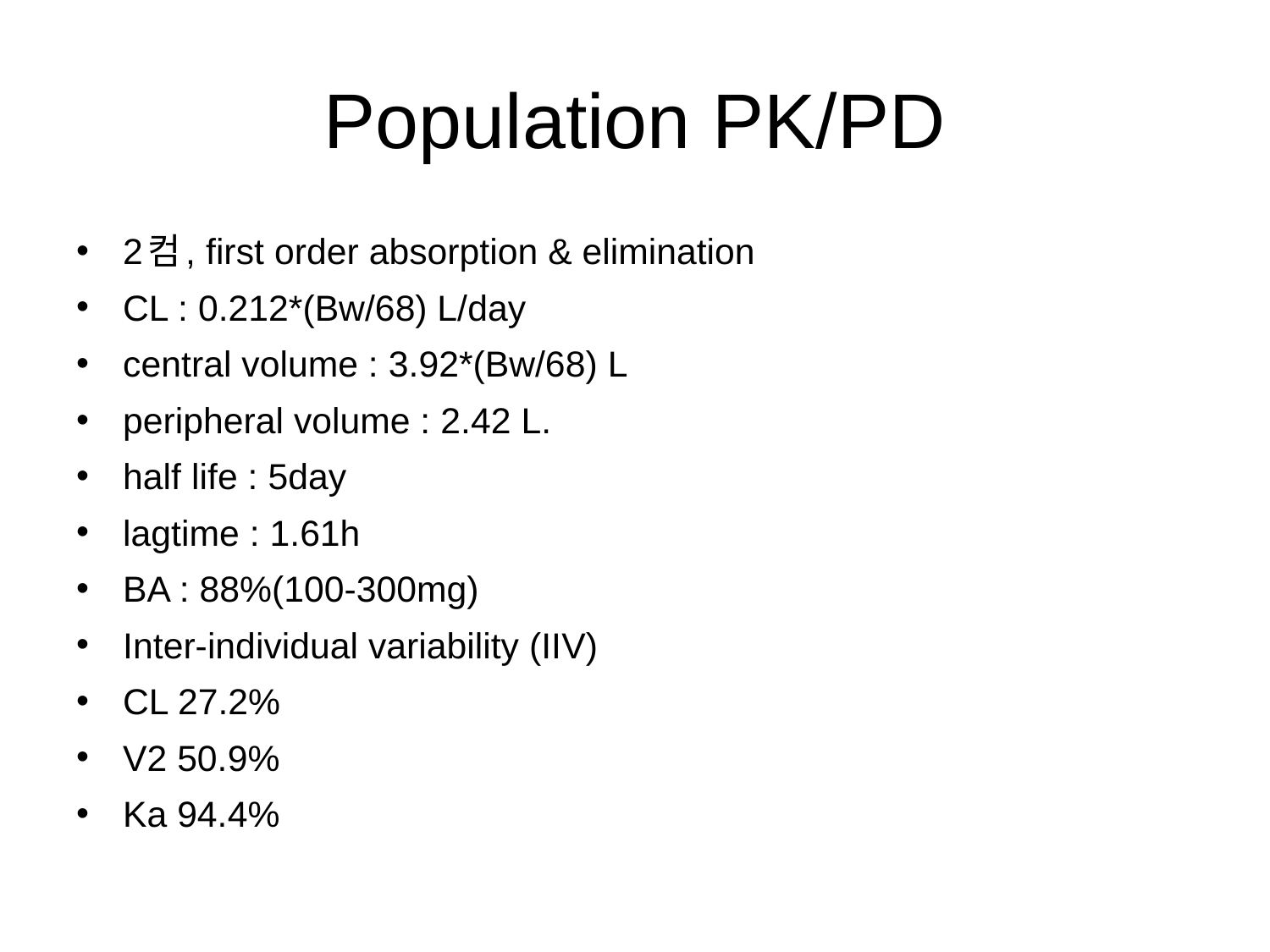

# Population PK/PD
2컴, first order absorption & elimination
CL : 0.212*(Bw/68) L/day
central volume : 3.92*(Bw/68) L
peripheral volume : 2.42 L.
half life : 5day
lagtime : 1.61h
BA : 88%(100-300mg)
Inter-individual variability (IIV)
CL 27.2%
V2 50.9%
Ka 94.4%